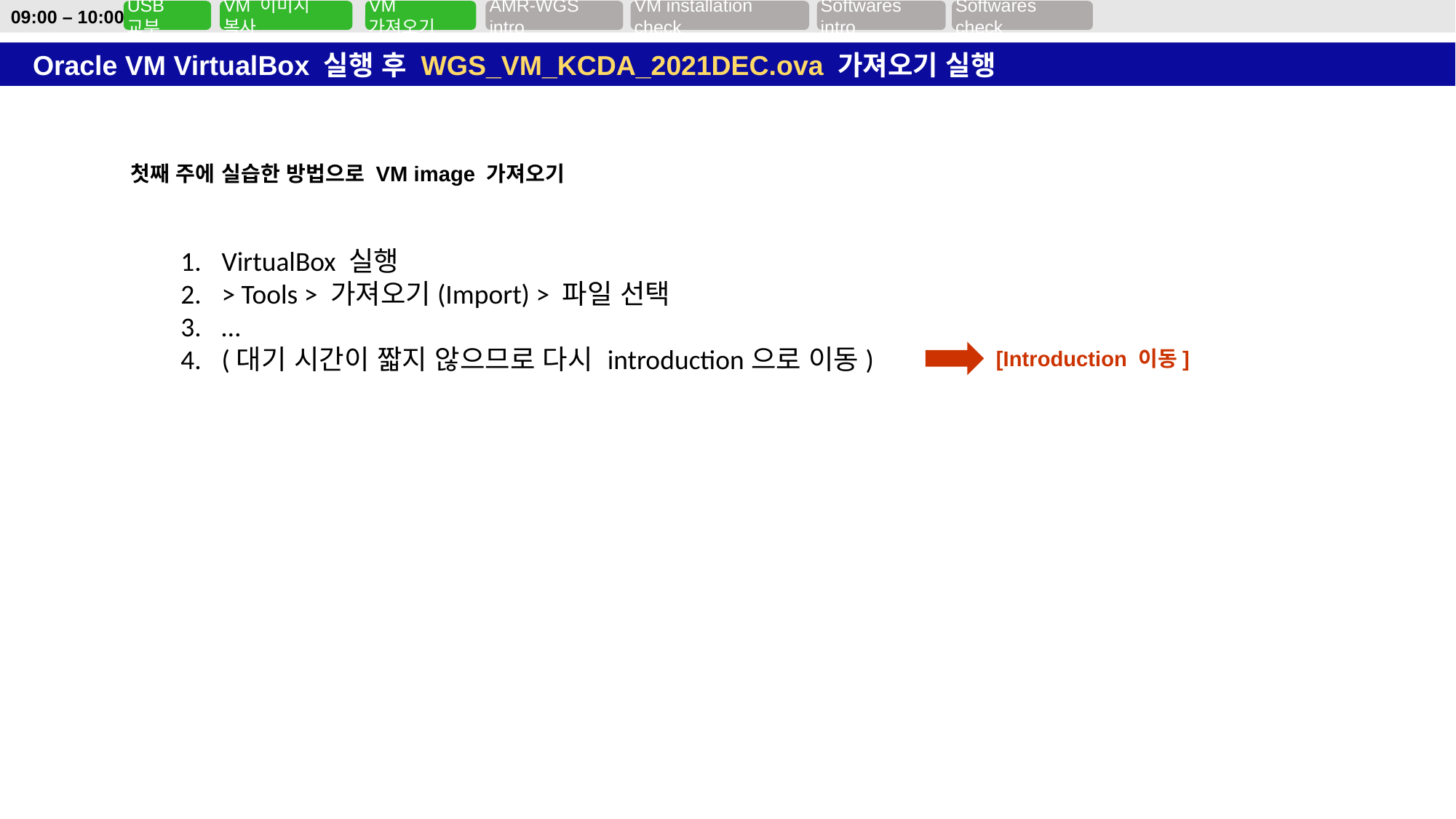

09:00 – 10:00
USB 교부
VM 이미지 복사
VM 가져오기
AMR-WGS intro
VM installation check
Softwares intro
Softwares check
Oracle VM VirtualBox 실행 후 WGS_VM_KCDA_2021DEC.ova 가져오기 실행
첫째 주에 실습한 방법으로 VM image 가져오기
VirtualBox 실행
> Tools > 가져오기(Import) > 파일 선택
…
(대기 시간이 짧지 않으므로 다시 introduction으로 이동)

[Introduction 이동]